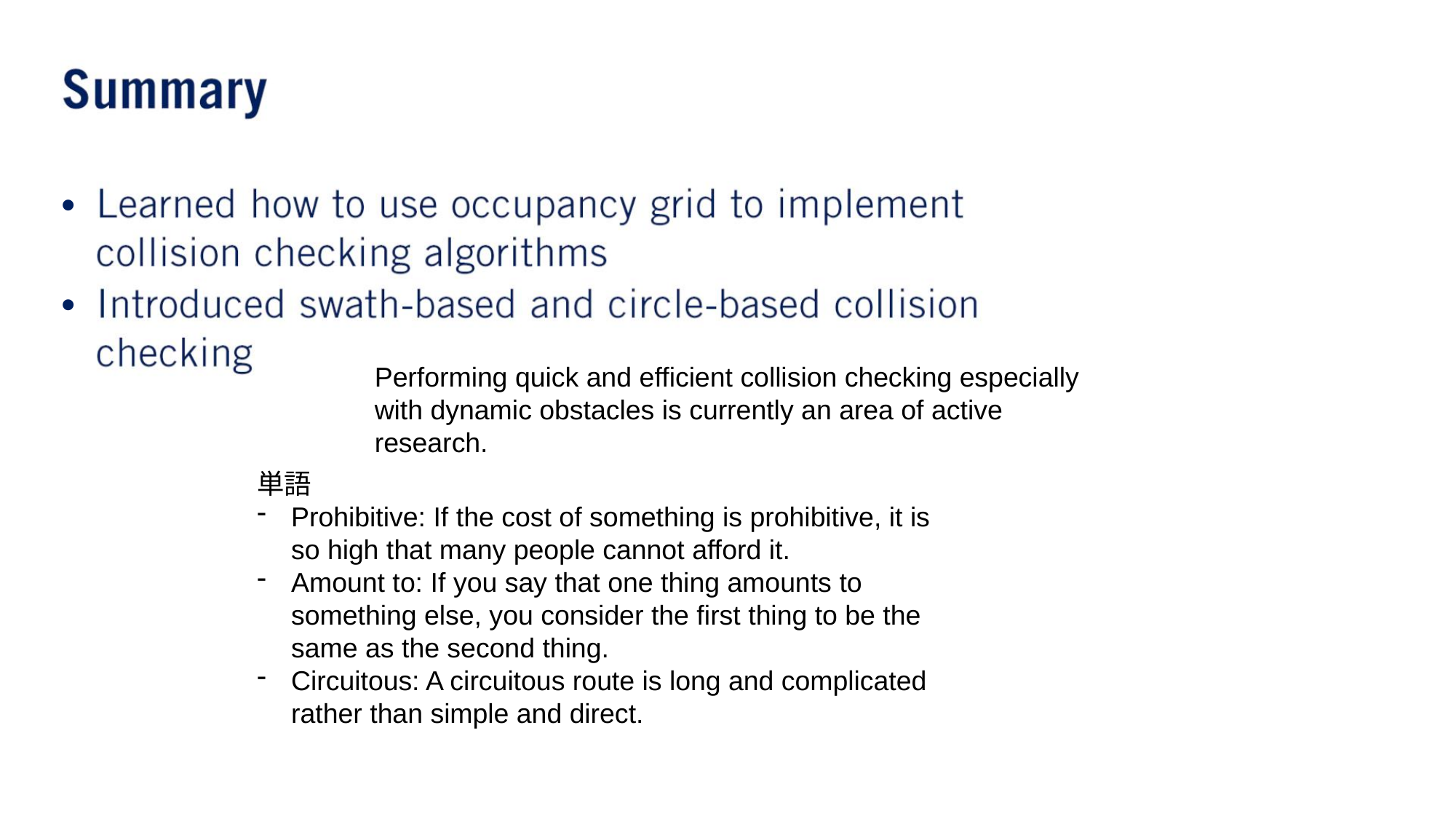

•
•
Performing quick and efficient collision checking especially with dynamic obstacles is currently an area of active research.
単語
Prohibitive: If the cost of something is prohibitive, it is so high that many people cannot afford it.
Amount to: If you say that one thing amounts to something else, you consider the first thing to be the same as the second thing.
Circuitous: A circuitous route is long and complicated rather than simple and direct.